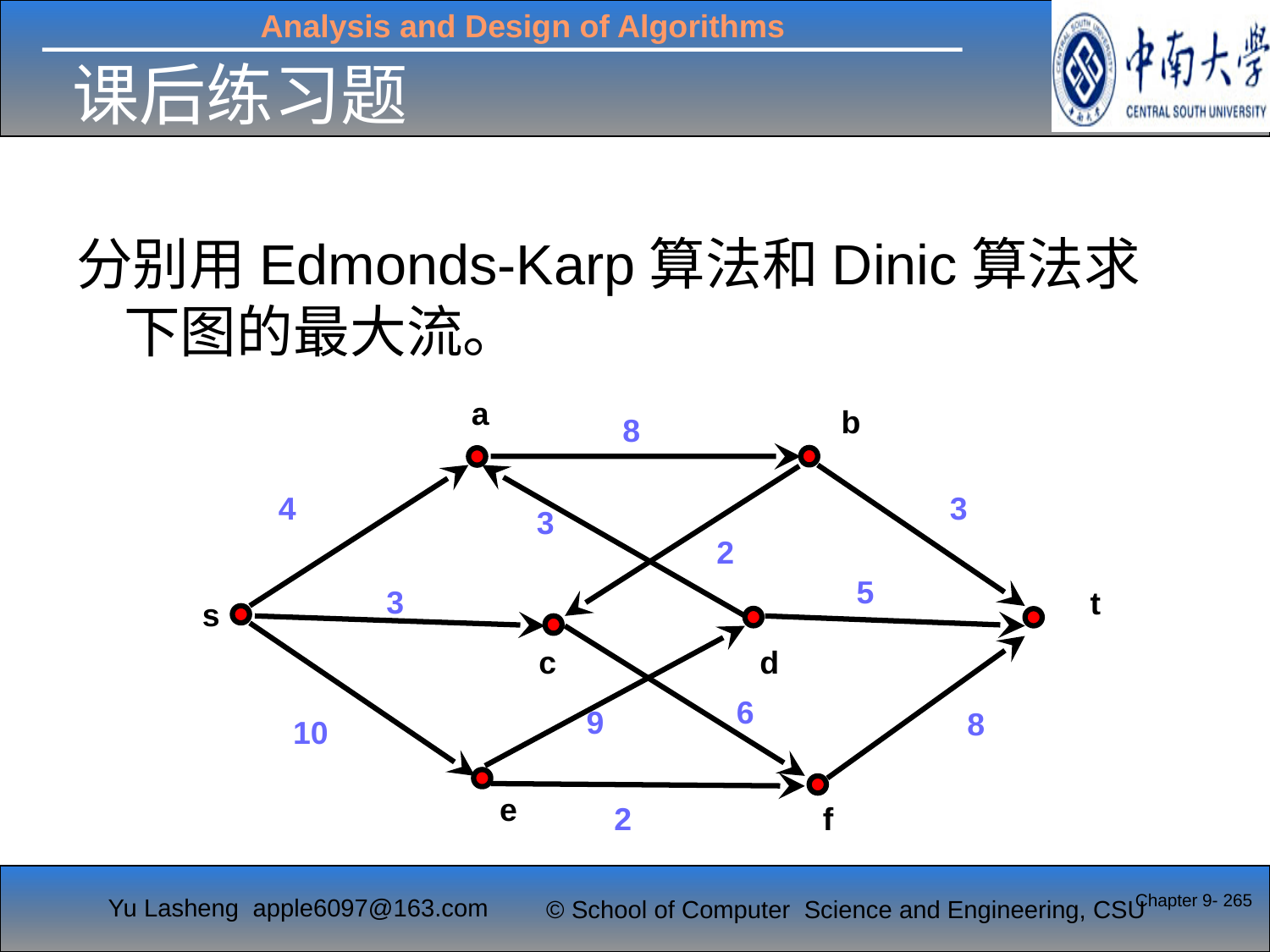

# 课后练习题
分别用Edmonds-Karp算法和Dinic算法求下图的最大流。
a
b
8

4
3
3
2
5
3
t
s

c
d

6
9
8
10

e

2
f
Chapter 9- 265